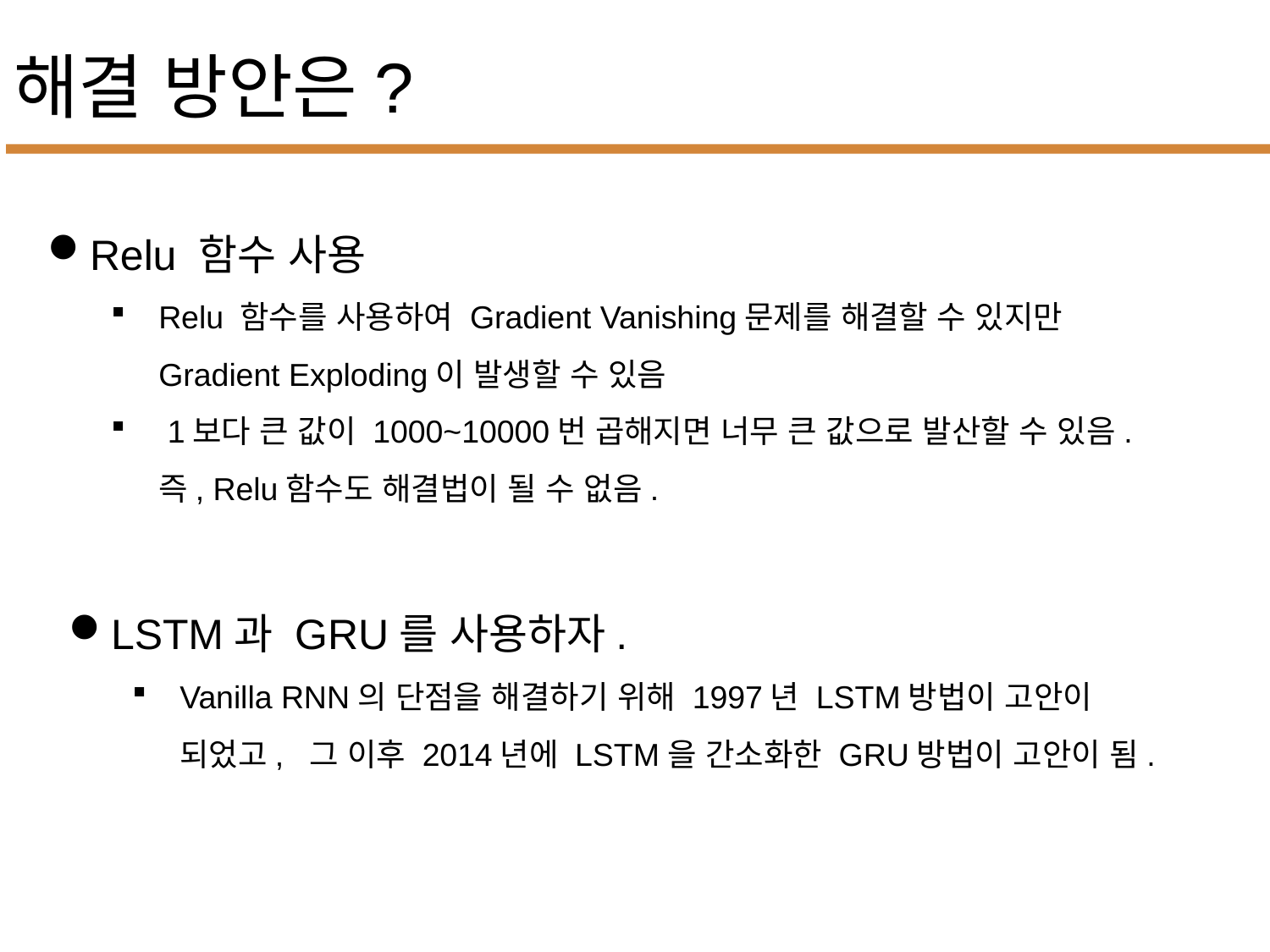

해결 방안은?

Relu 함수 사용
Relu 함수를 사용하여 Gradient Vanishing문제를 해결할 수 있지만 Gradient Exploding이 발생할 수 있음
 1보다 큰 값이 1000~10000번 곱해지면 너무 큰 값으로 발산할 수 있음. 즉, Relu함수도 해결법이 될 수 없음.
LSTM과 GRU를 사용하자.
Vanilla RNN의 단점을 해결하기 위해 1997년 LSTM방법이 고안이 되었고,  그 이후 2014년에 LSTM을 간소화한 GRU방법이 고안이 됨.